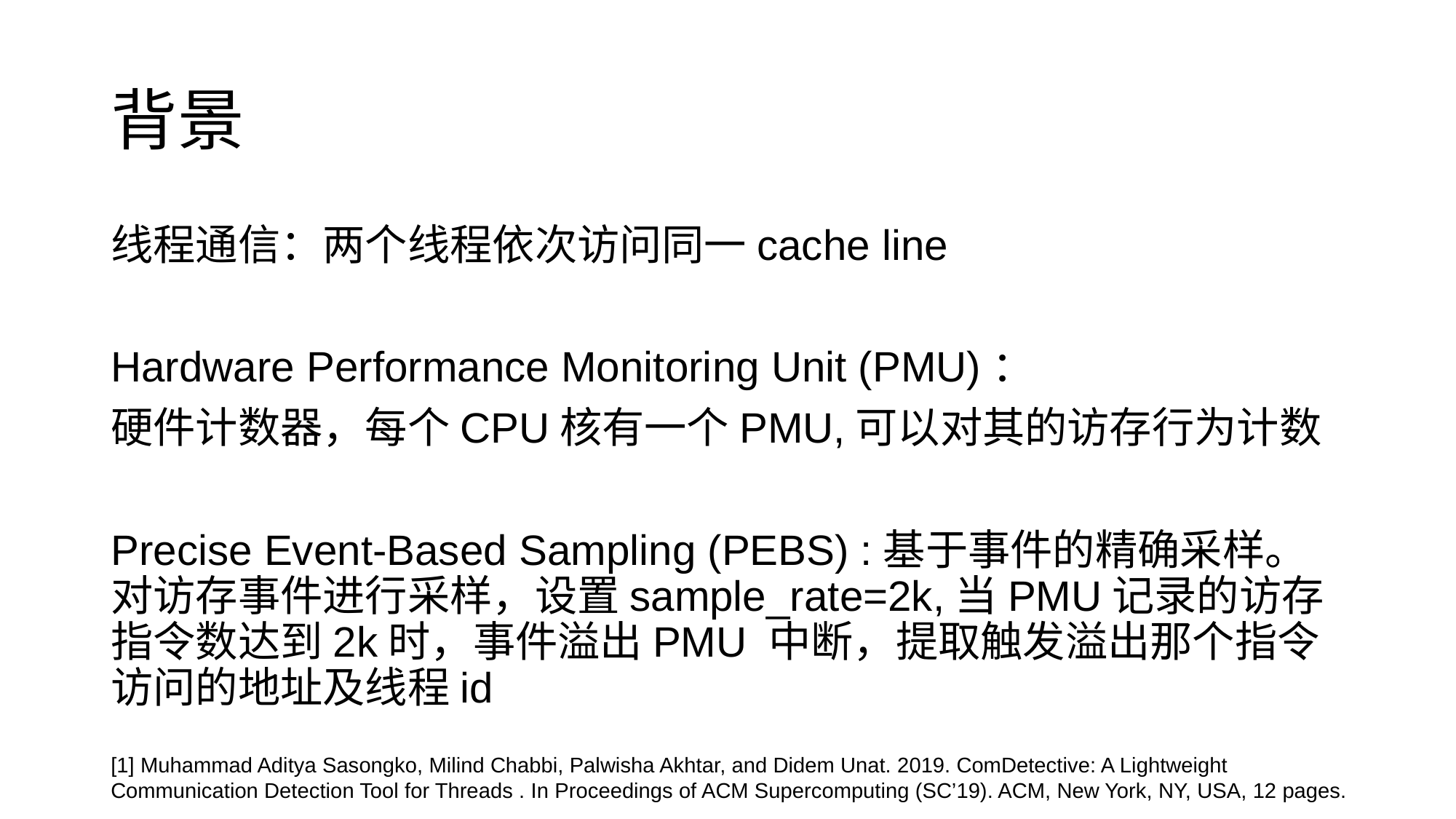

# 背景
线程通信：两个线程依次访问同一cache line

Hardware Performance Monitoring Unit (PMU)：
硬件计数器，每个CPU核有一个PMU,可以对其的访存行为计数

Precise Event-Based Sampling (PEBS) :基于事件的精确采样。对访存事件进行采样，设置sample_rate=2k,当PMU记录的访存指令数达到2k时，事件溢出PMU 中断，提取触发溢出那个指令访问的地址及线程id

[1] Muhammad Aditya Sasongko, Milind Chabbi, Palwisha Akhtar, and Didem Unat. 2019. ComDetective: A Lightweight Communication Detection Tool for Threads . In Proceedings of ACM Supercomputing (SC’19). ACM, New York, NY, USA, 12 pages.